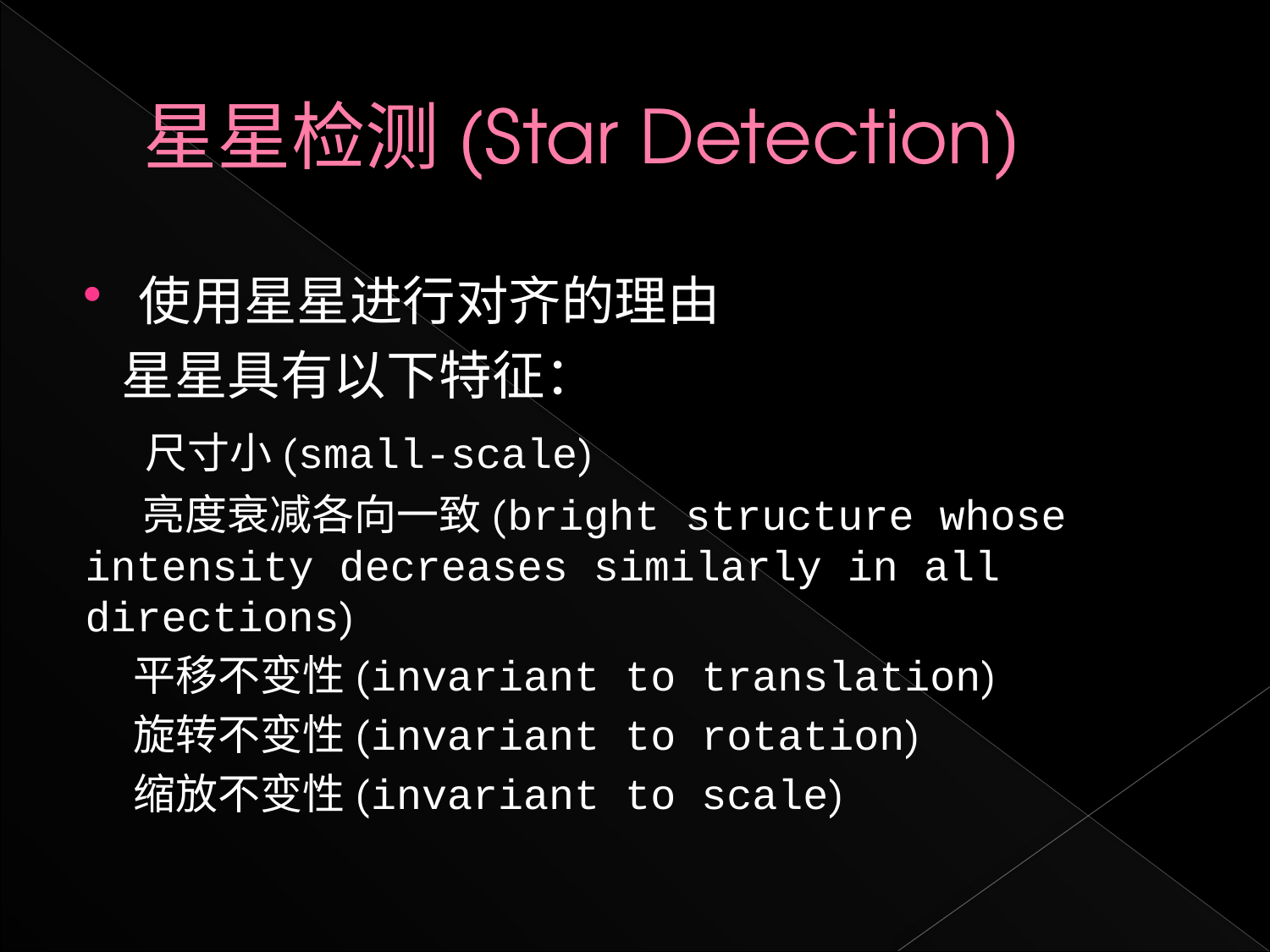

# 星星检测(Star Detection)
使用星星进行对齐的理由
  星星具有以下特征：
    尺寸小(small-scale)
     亮度衰减各向一致(bright structure whose intensity decreases similarly in all directions)
    平移不变性(invariant to translation)
    旋转不变性(invariant to rotation)
    缩放不变性(invariant to scale)